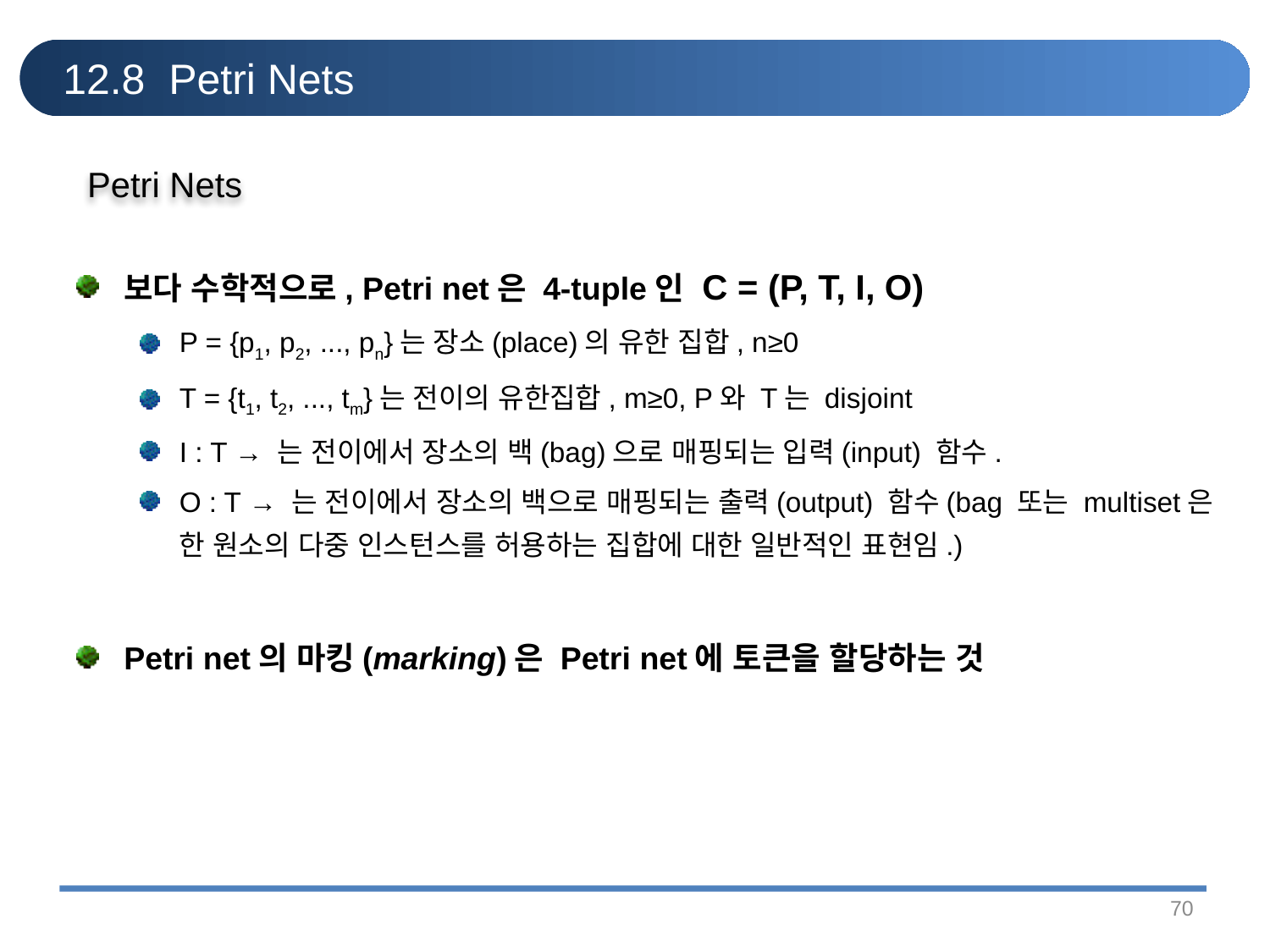

# 12.8  Petri Nets
Petri Nets
보다 수학적으로, Petri net은 4-tuple인 C = (P, T, I, O)
P = {p1, p2, ..., pn}는 장소(place)의 유한 집합, n≥0
T = {t1, t2, ..., tm}는 전이의 유한집합, m≥0, P와 T는 disjoint
I : T → 는 전이에서 장소의 백(bag)으로 매핑되는 입력(input) 함수.
O : T → 는 전이에서 장소의 백으로 매핑되는 출력(output) 함수(bag 또는 multiset은 한 원소의 다중 인스턴스를 허용하는 집합에 대한 일반적인 표현임.)

Petri net의 마킹(marking)은 Petri net에 토큰을 할당하는 것
70